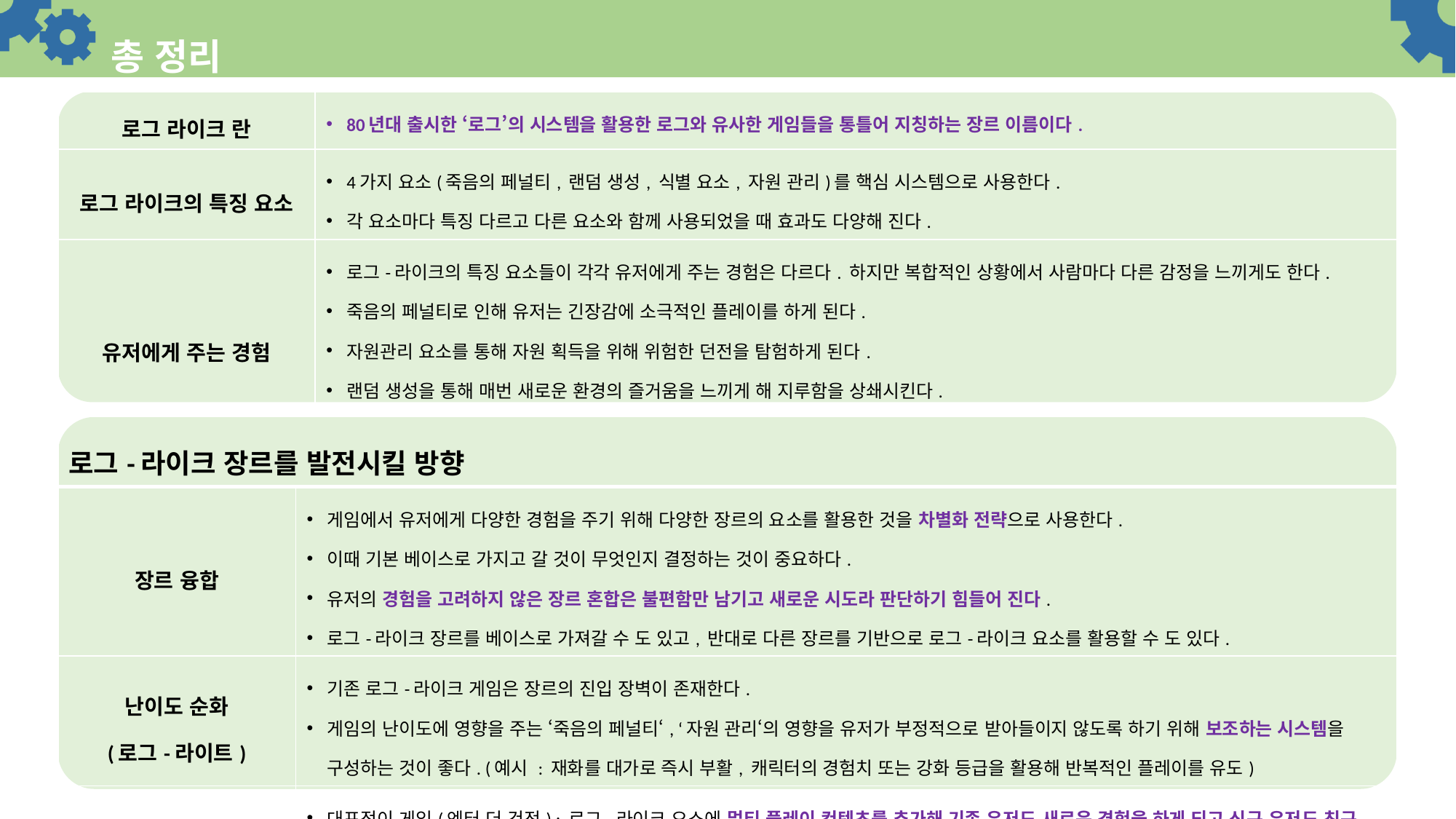

# 총 정리

| 로그 라이크 란 | 80년대 출시한 ‘로그’의 시스템을 활용한 로그와 유사한 게임들을 통틀어 지칭하는 장르 이름이다. |
| --- | --- |
| 로그 라이크의 특징 요소 | 4가지 요소(죽음의 페널티, 랜덤 생성, 식별 요소, 자원 관리)를 핵심 시스템으로 사용한다. 각 요소마다 특징 다르고 다른 요소와 함께 사용되었을 때 효과도 다양해 진다. |
| 유저에게 주는 경험 | 로그-라이크의 특징 요소들이 각각 유저에게 주는 경험은 다르다. 하지만 복합적인 상황에서 사람마다 다른 감정을 느끼게도 한다. 죽음의 페널티로 인해 유저는 긴장감에 소극적인 플레이를 하게 된다. 자원관리 요소를 통해 자원 획득을 위해 위험한 던전을 탐험하게 된다. 랜덤 생성을 통해 매번 새로운 환경의 즐거움을 느끼게 해 지루함을 상쇄시킨다. 식별 요소를 통해 위 요소들을 것을 유저가 직접 경험으로 학습하도록 해 게임의 몰입도를 높이게 된다. |
| 로그-라이크 장르를 발전시킬 방향 |  |
| --- | --- |
| 장르 융합 | 게임에서 유저에게 다양한 경험을 주기 위해 다양한 장르의 요소를 활용한 것을 차별화 전략으로 사용한다. 이때 기본 베이스로 가지고 갈 것이 무엇인지 결정하는 것이 중요하다. 유저의 경험을 고려하지 않은 장르 혼합은 불편함만 남기고 새로운 시도라 판단하기 힘들어 진다. 로그-라이크 장르를 베이스로 가져갈 수 도 있고, 반대로 다른 장르를 기반으로 로그-라이크 요소를 활용할 수 도 있다. |
| 난이도 순화 (로그-라이트) | 기존 로그-라이크 게임은 장르의 진입 장벽이 존재한다. 게임의 난이도에 영향을 주는 ‘죽음의 페널티‘, ‘자원 관리‘의 영향을 유저가 부정적으로 받아들이지 않도록 하기 위해 보조하는 시스템을 구성하는 것이 좋다. (예시 : 재화를 대가로 즉시 부활, 캐릭터의 경험치 또는 강화 등급을 활용해 반복적인 플레이를 유도) |
| 멀티 플레이 | 대표적이 게임(엔터 더 건전) : 로그-라이크 요소에 멀티 플레이 컨텐츠를 추가해 기존 유저도 새로운 경험을 하게 되고 신규 유저도 친구, 지인과 함께 플레이하며 쉽게 게임에 유입되는 효과를 얻게 되었고 금전적인 성공 또한 거두었다. |